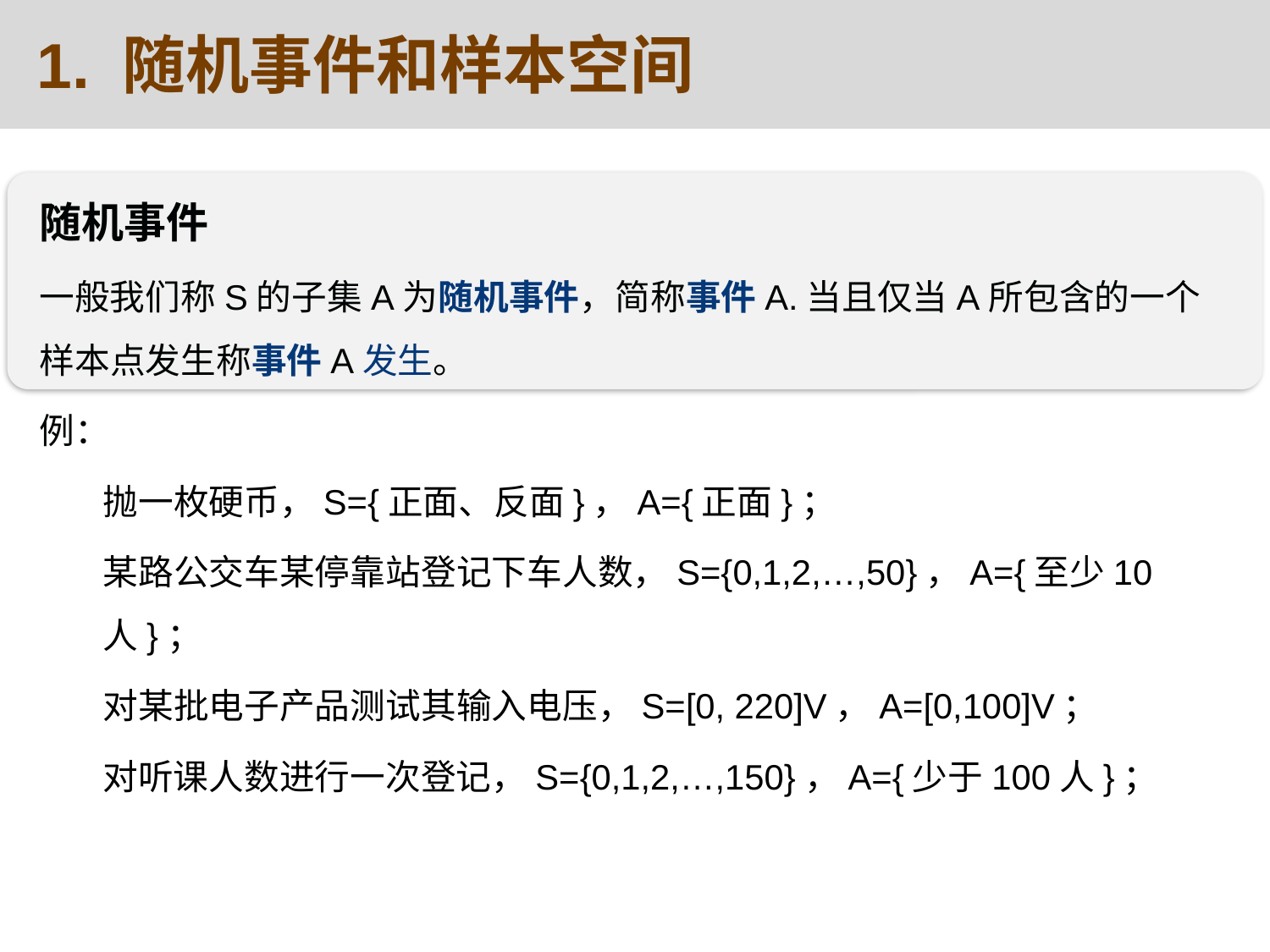

1. 随机事件和样本空间
随机事件
一般我们称S的子集A为随机事件，简称事件A.当且仅当A所包含的一个样本点发生称事件A发生。
例：
抛一枚硬币，S={正面、反面}，A={正面}；
某路公交车某停靠站登记下车人数，S={0,1,2,…,50}，A={至少10人}；
对某批电子产品测试其输入电压，S=[0, 220]V，A=[0,100]V；
对听课人数进行一次登记，S={0,1,2,…,150}，A={少于100人}；